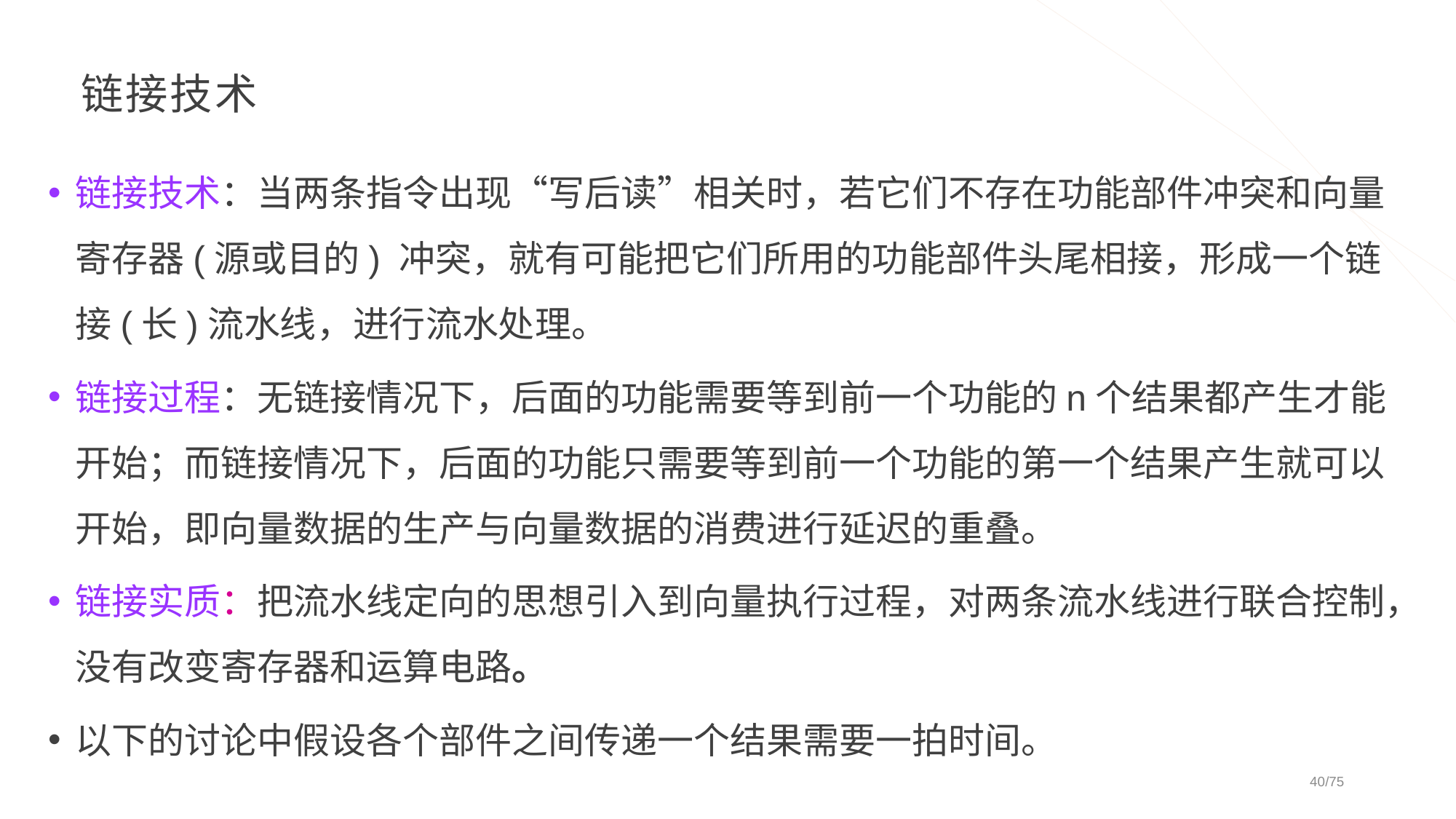

# 链接技术
链接技术：当两条指令出现“写后读”相关时，若它们不存在功能部件冲突和向量寄存器(源或目的) 冲突，就有可能把它们所用的功能部件头尾相接，形成一个链接(长)流水线，进行流水处理。
链接过程：无链接情况下，后面的功能需要等到前一个功能的n个结果都产生才能开始；而链接情况下，后面的功能只需要等到前一个功能的第一个结果产生就可以开始，即向量数据的生产与向量数据的消费进行延迟的重叠。
链接实质：把流水线定向的思想引入到向量执行过程，对两条流水线进行联合控制，没有改变寄存器和运算电路。
以下的讨论中假设各个部件之间传递一个结果需要一拍时间。
40/75